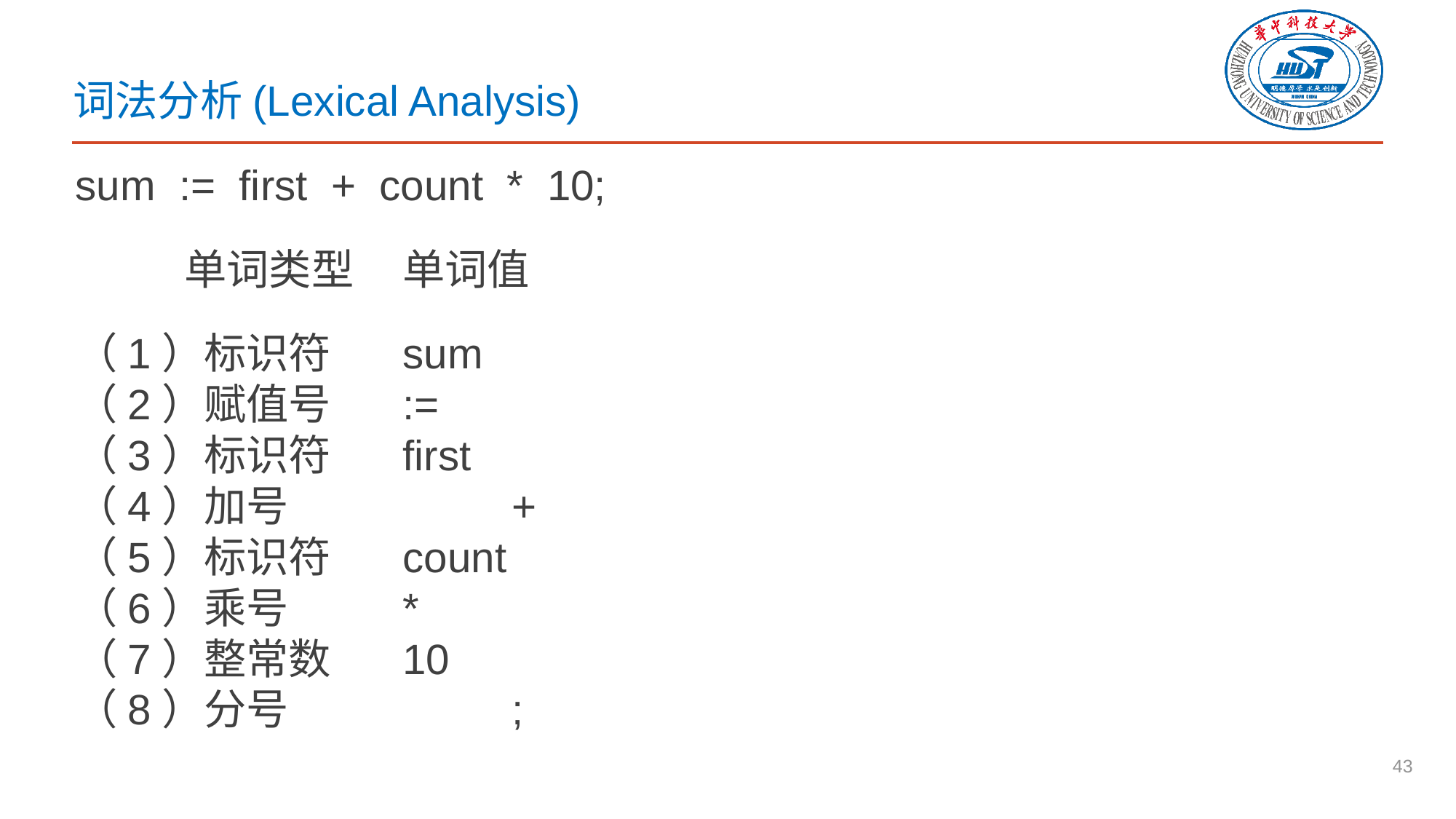

# 词法分析(Lexical Analysis)
sum  :=  first  +  count  *  10;
	单词类型	单词值
（1）标识符 	sum
（2）赋值号 	:=
（3）标识符	first
（4）加号 	  	+
（5）标识符	count
（6）乘号        	*
（7）整常数 	10
（8）分号 	  	;
43